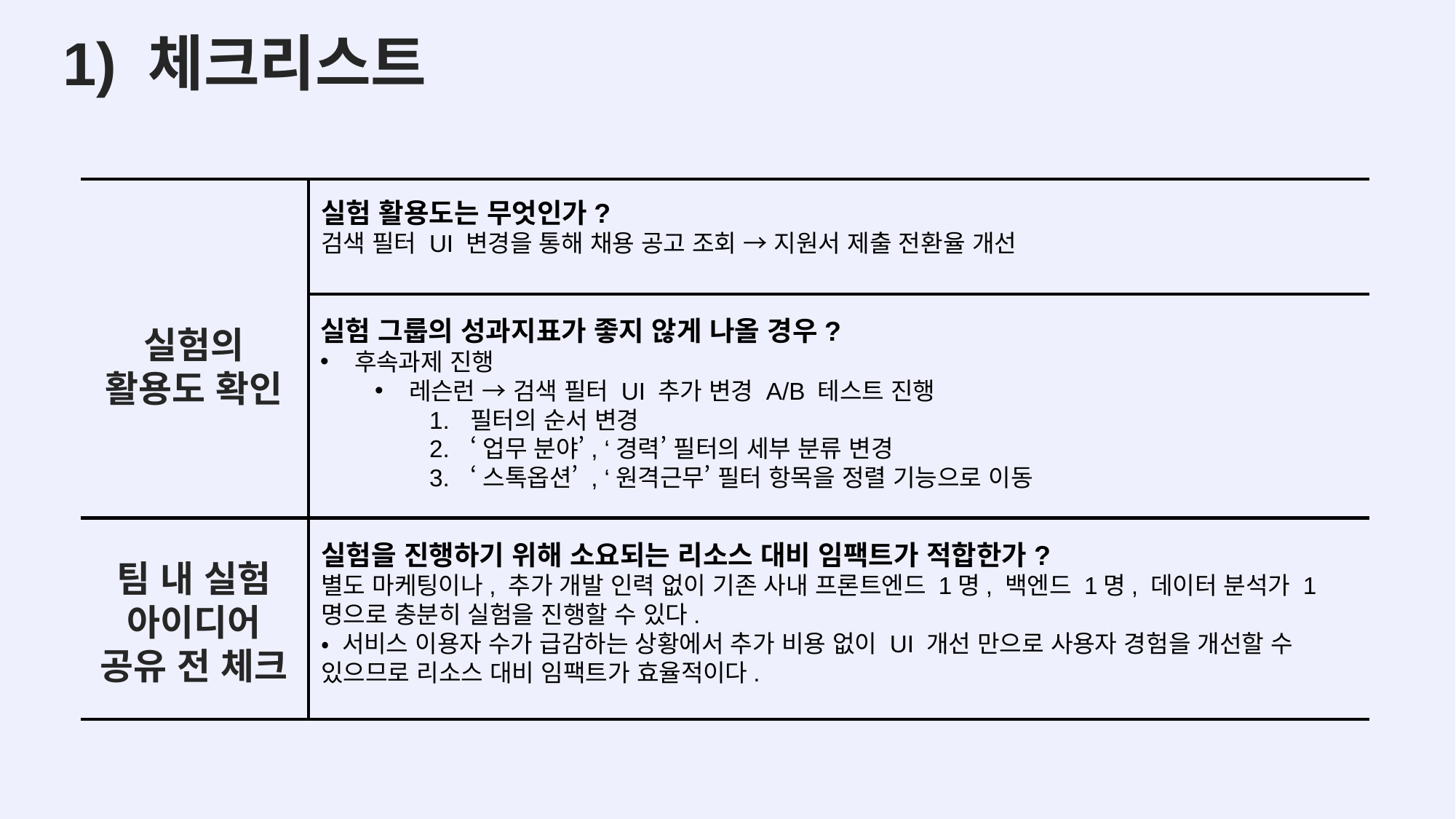

2) 가설 검증
1) 가설 수립
1) 체크리스트
실험 활용도는 무엇인가?
검색 필터 UI 변경을 통해 채용 공고 조회 → 지원서 제출 전환율 개선
실험 그룹의 성과지표가 좋지 않게 나올 경우?
후속과제 진행
레슨런 → 검색 필터 UI 추가 변경 A/B 테스트 진행
필터의 순서 변경
‘업무 분야’, ‘경력’ 필터의 세부 분류 변경
‘스톡옵션’ , ‘원격근무’ 필터 항목을 정렬 기능으로 이동
실험의 활용도 확인
실험을 진행하기 위해 소요되는 리소스 대비 임팩트가 적합한가?
별도 마케팅이나, 추가 개발 인력 없이 기존 사내 프론트엔드 1명, 백엔드 1명, 데이터 분석가 1명으로 충분히 실험을 진행할 수 있다.
• 서비스 이용자 수가 급감하는 상황에서 추가 비용 없이 UI 개선 만으로 사용자 경험을 개선할 수 있으므로 리소스 대비 임팩트가 효율적이다.
팀 내 실험 아이디어
공유 전 체크